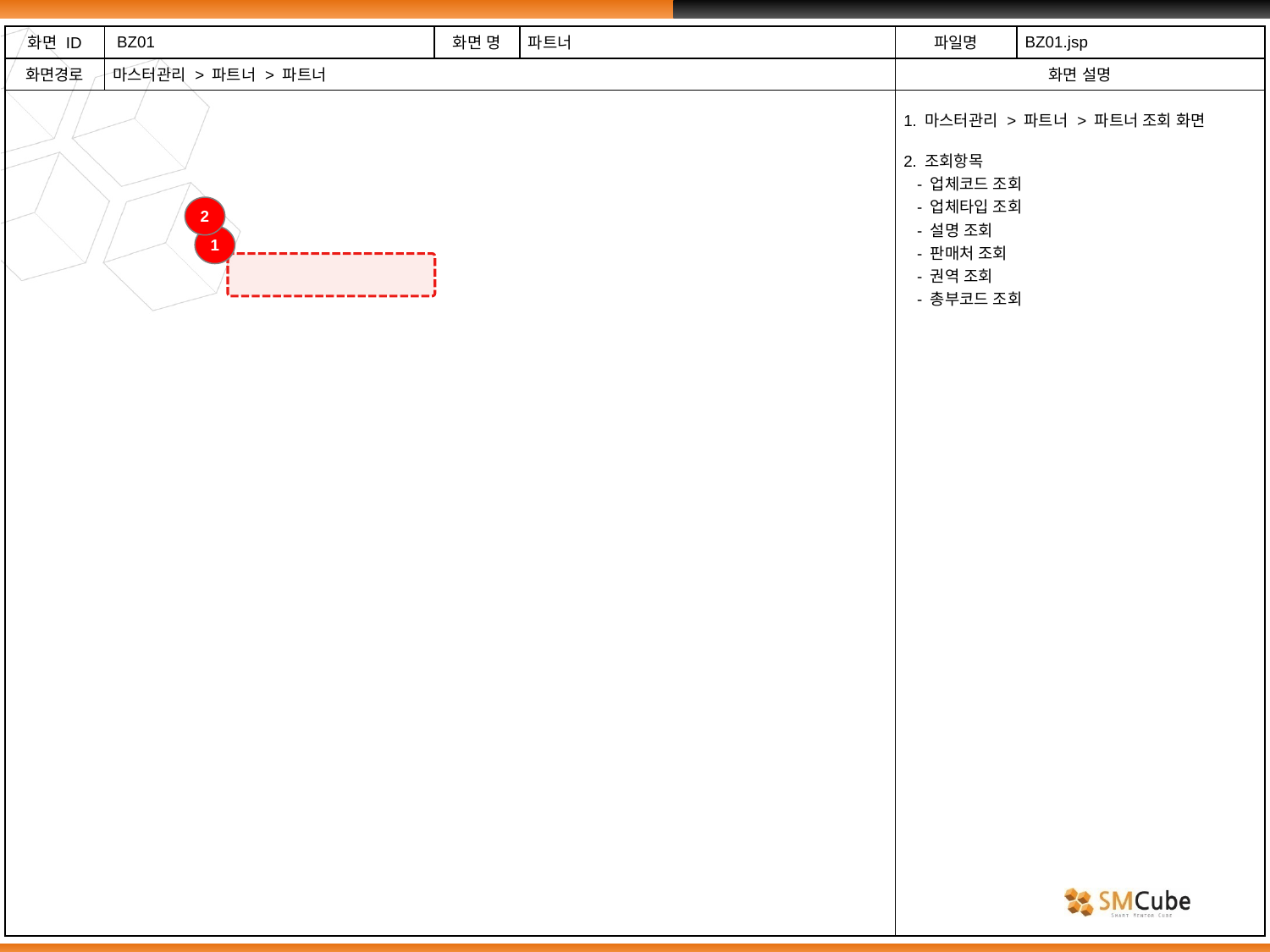

| 화면 ID | BZ01 | 화면 명 | 파트너 | 파일명 | BZ01.jsp |
| --- | --- | --- | --- | --- | --- |
| 화면경로 | 마스터관리 > 파트너 > 파트너 |  |  | 화면 설명 |  |
|  |  |  |  | 1. 마스터관리 > 파트너 > 파트너 조회 화면   2. 조회항목 - 업체코드 조회 - 업체타입 조회 - 설명 조회 - 판매처 조회 - 권역 조회 - 총부코드 조회 |  |
2
1